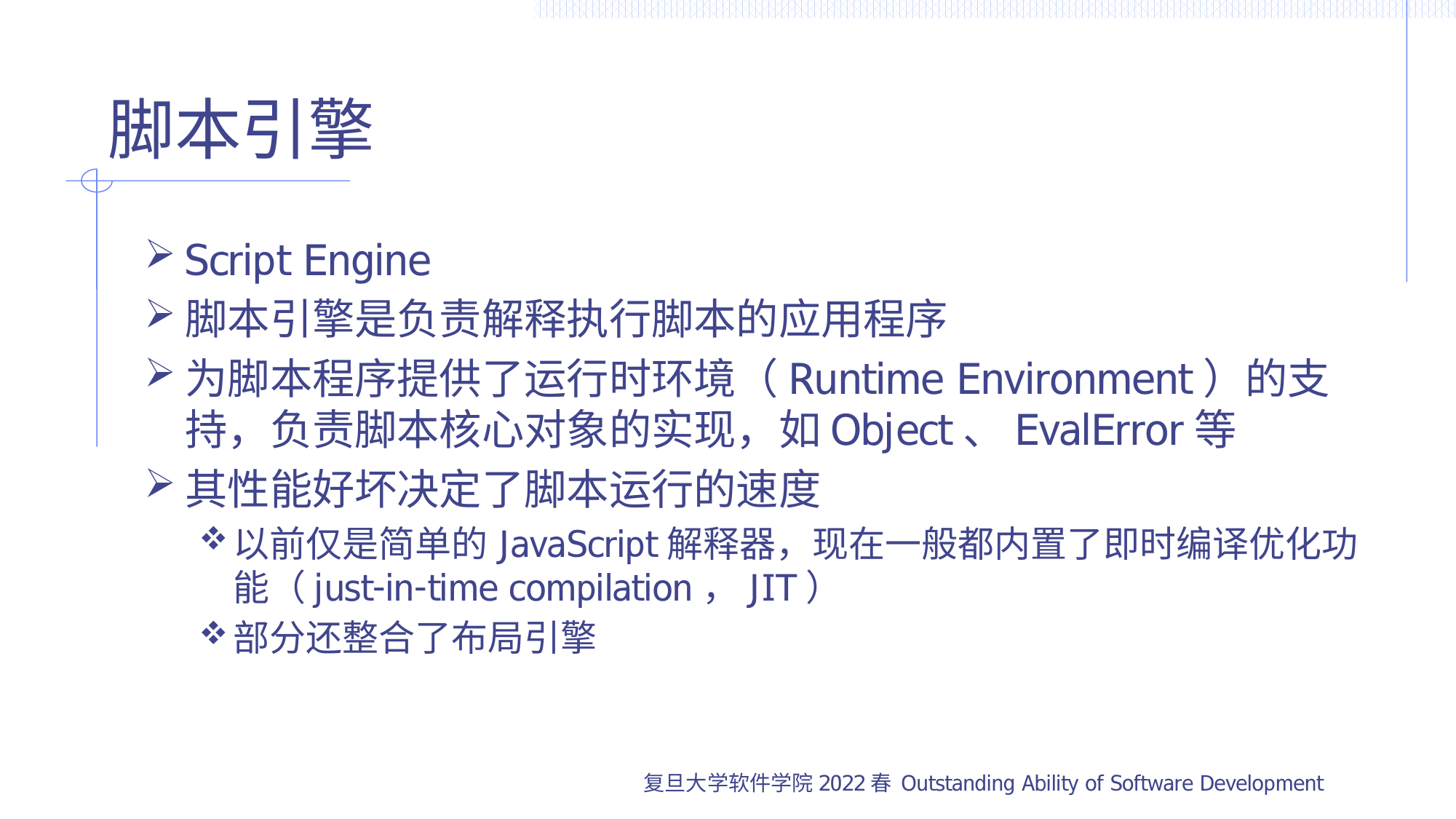

# 脚本引擎
Script Engine
脚本引擎是负责解释执行脚本的应用程序
为脚本程序提供了运行时环境（Runtime Environment）的支持，负责脚本核心对象的实现，如Object、EvalError等
其性能好坏决定了脚本运行的速度
以前仅是简单的JavaScript解释器，现在一般都内置了即时编译优化功能（just-in-time compilation，JIT）
部分还整合了布局引擎